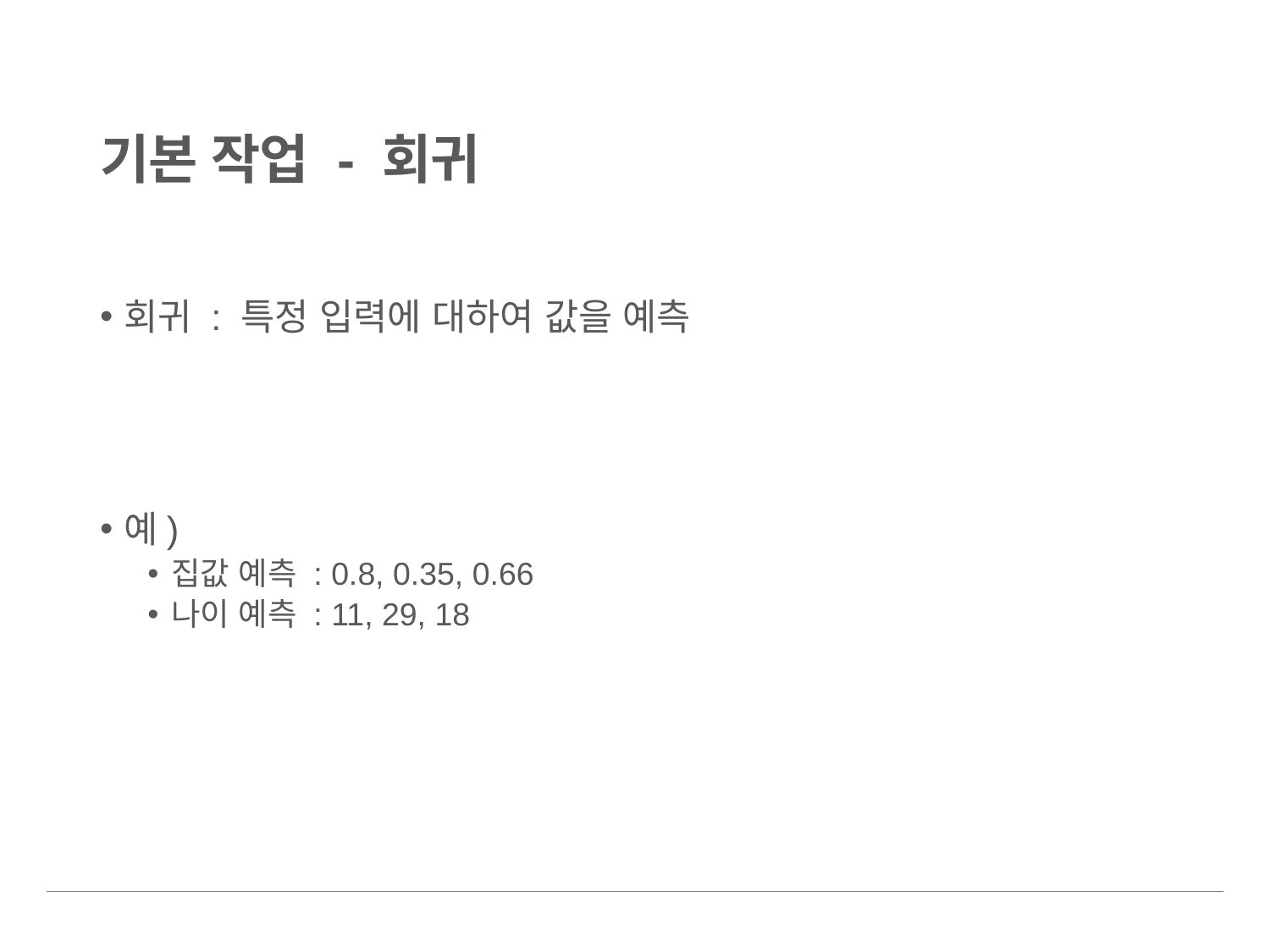

# 기본 작업 - 회귀
회귀 : 특정 입력에 대하여 값을 예측

예)
집값 예측 : 0.8, 0.35, 0.66
나이 예측 : 11, 29, 18